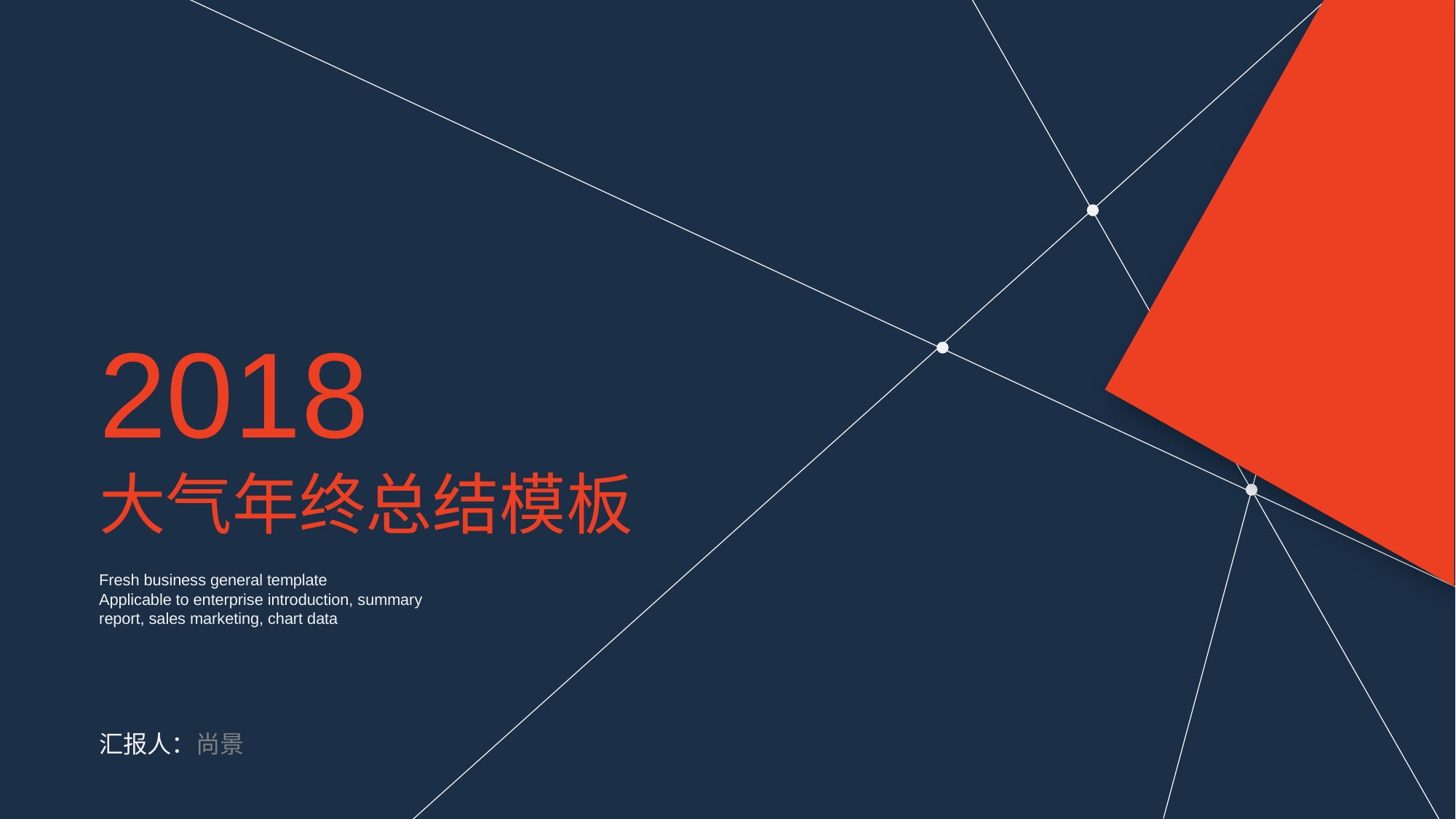

2018
大气年终总结模板

Fresh business general template
Applicable to enterprise introduction, summary report, sales marketing, chart data
汇报人：尚景